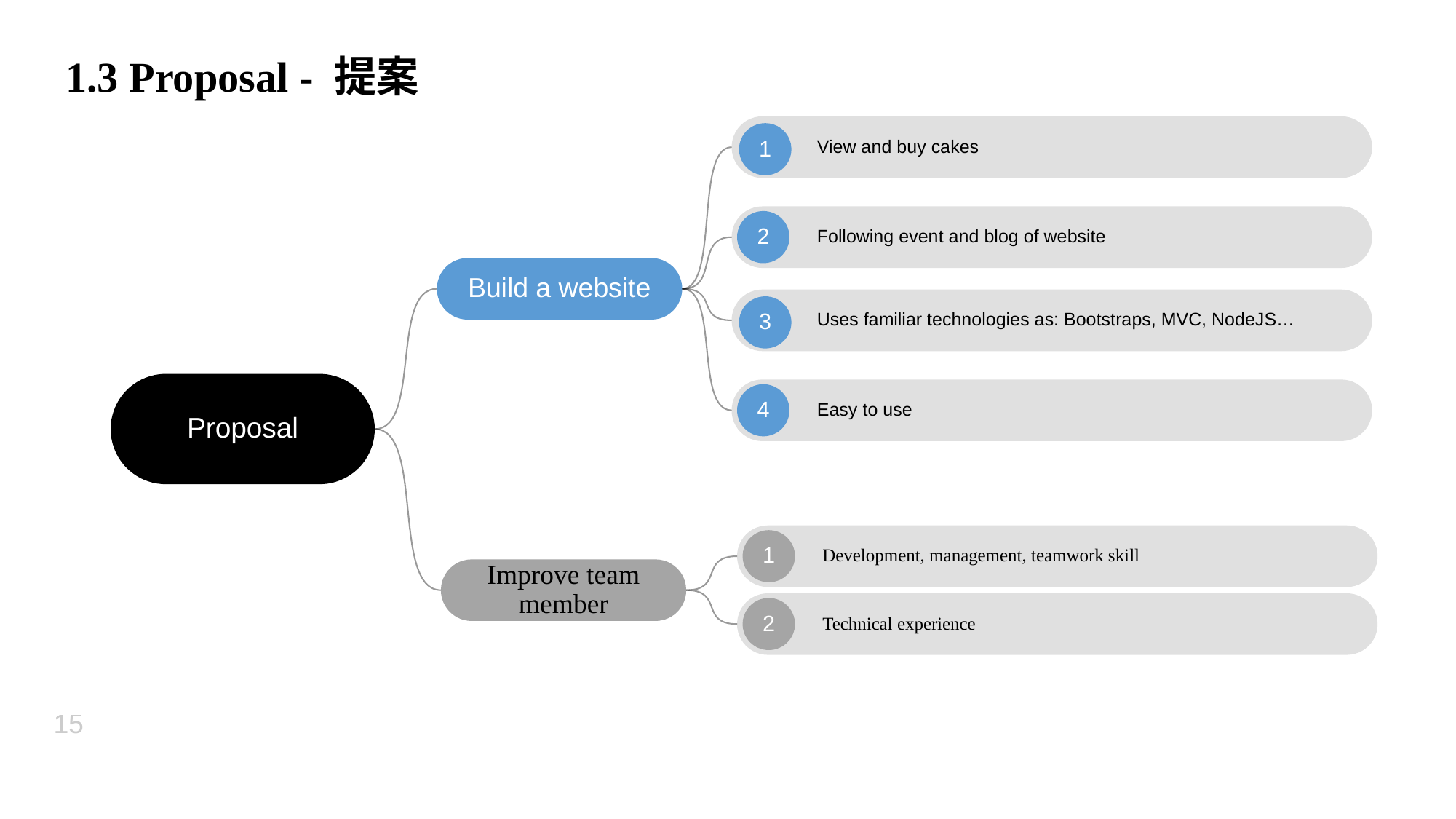

1.3 Proposal - 提案
View and buy cakes
1
Following event and blog of website
2
Build a website
Uses familiar technologies as: Bootstraps, MVC, NodeJS…
3
Easy to use
4
Proposal
Development, management, teamwork skill
1
Technical experience
2
Improve team member